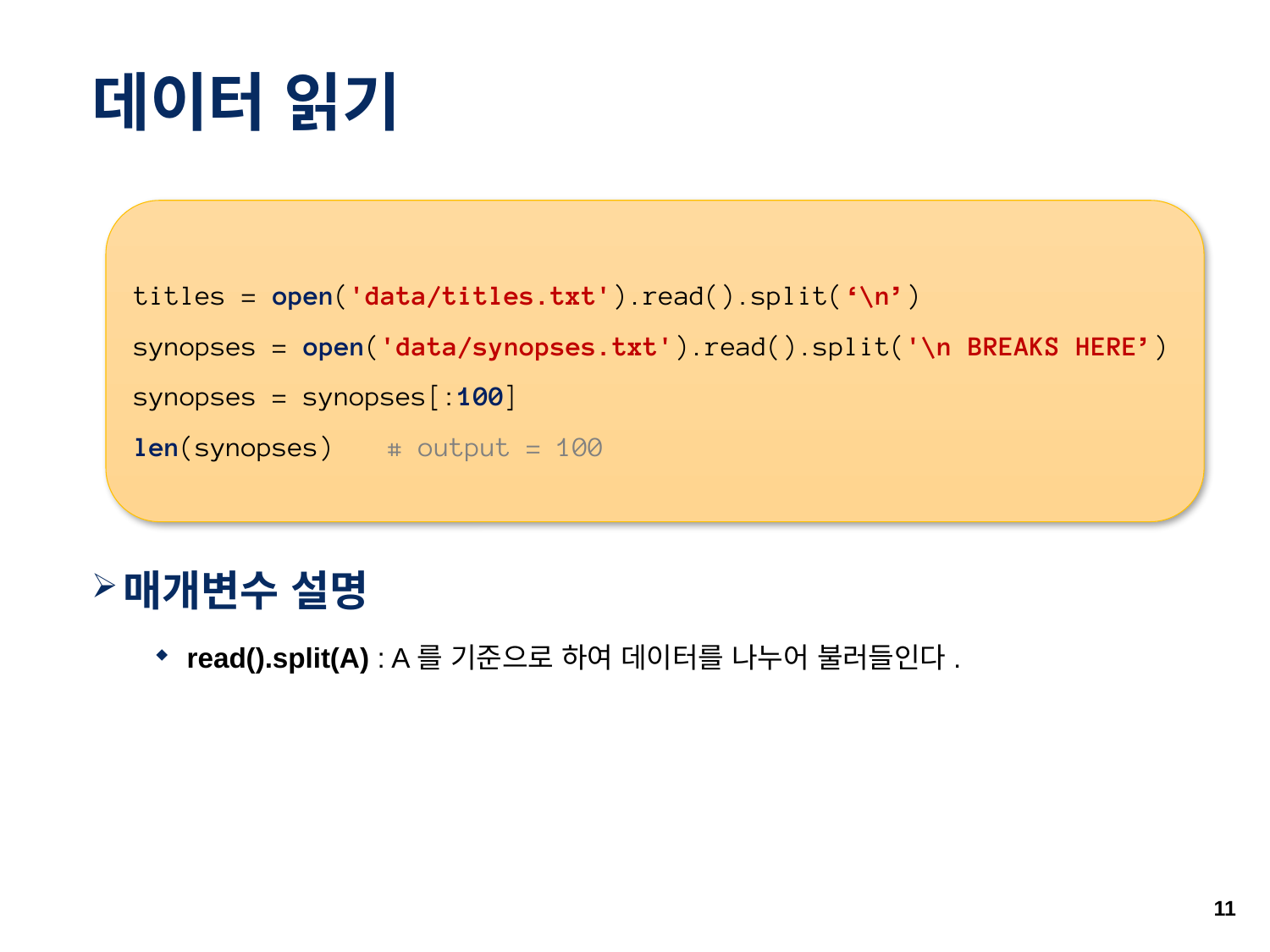

# 데이터 읽기

매개변수 설명
read().split(A) : A를 기준으로 하여 데이터를 나누어 불러들인다.
titles = open('data/titles.txt').read().split(‘\n’)
synopses = open('data/synopses.txt').read().split('\n BREAKS HERE’)
synopses = synopses[:100]
len(synopses)	# output = 100
11